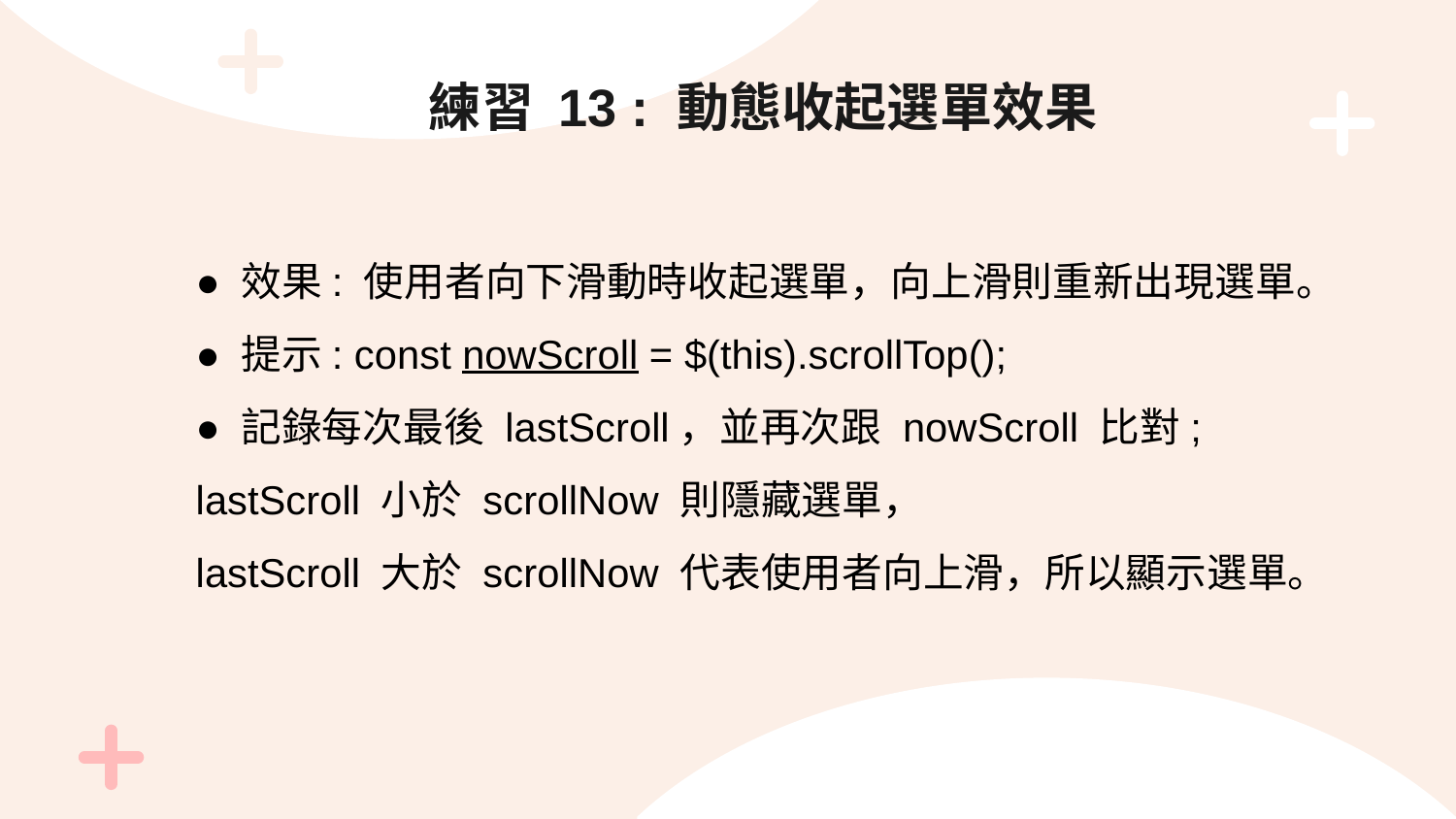

# 練習 13 : 動態收起選單效果
● 效果: 使用者向下滑動時收起選單，向上滑則重新出現選單。
● 提示: const nowScroll = $(this).scrollTop();
● 記錄每次最後 lastScroll，並再次跟 nowScroll 比對;
lastScroll 小於 scrollNow 則隱藏選單，
lastScroll 大於 scrollNow 代表使用者向上滑，所以顯示選單。